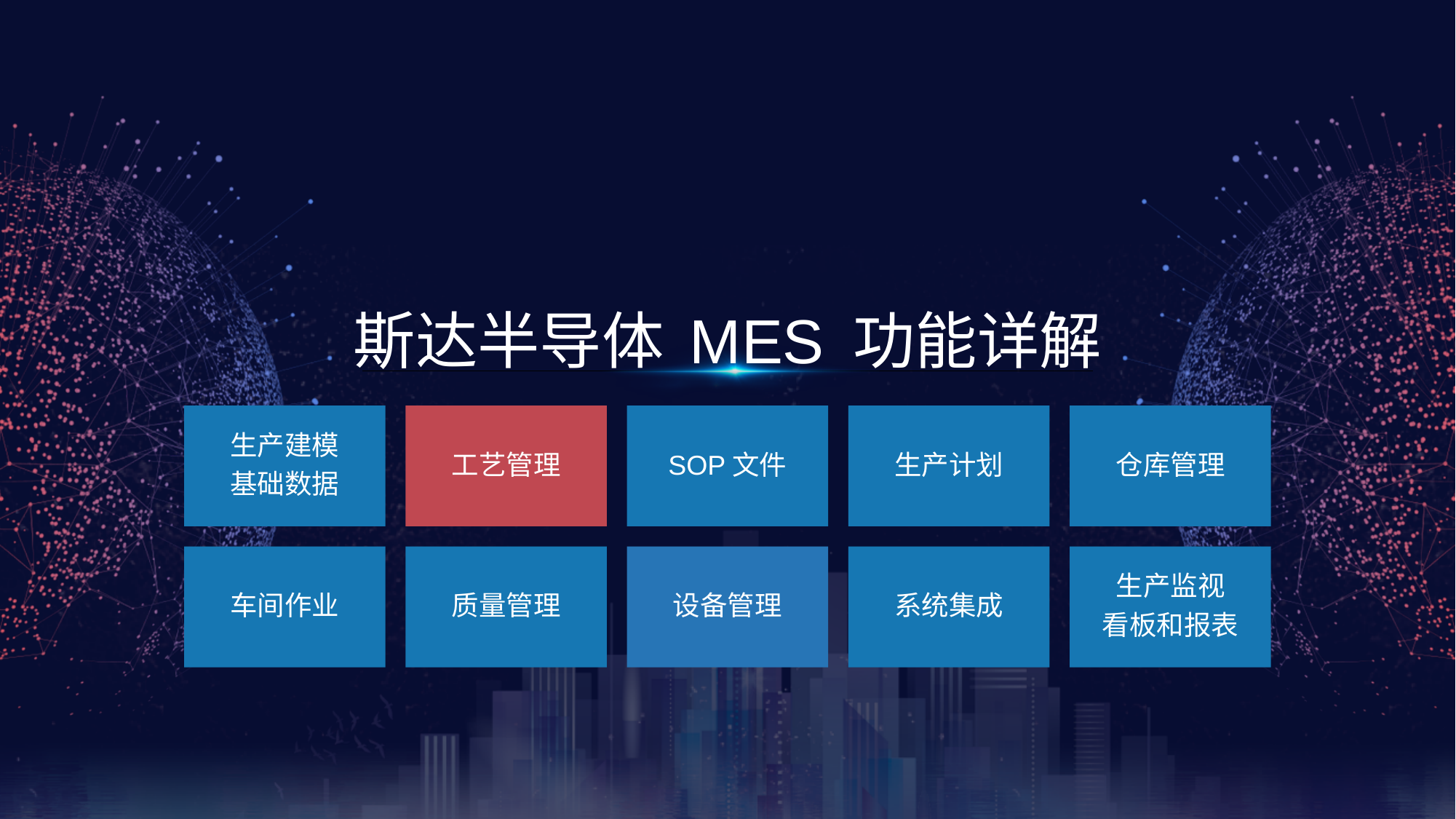

斯达半导体 MES 功能详解
生产建模
基础数据
工艺管理
SOP文件
生产计划
仓库管理
车间作业
质量管理
设备管理
系统集成
生产监视
看板和报表